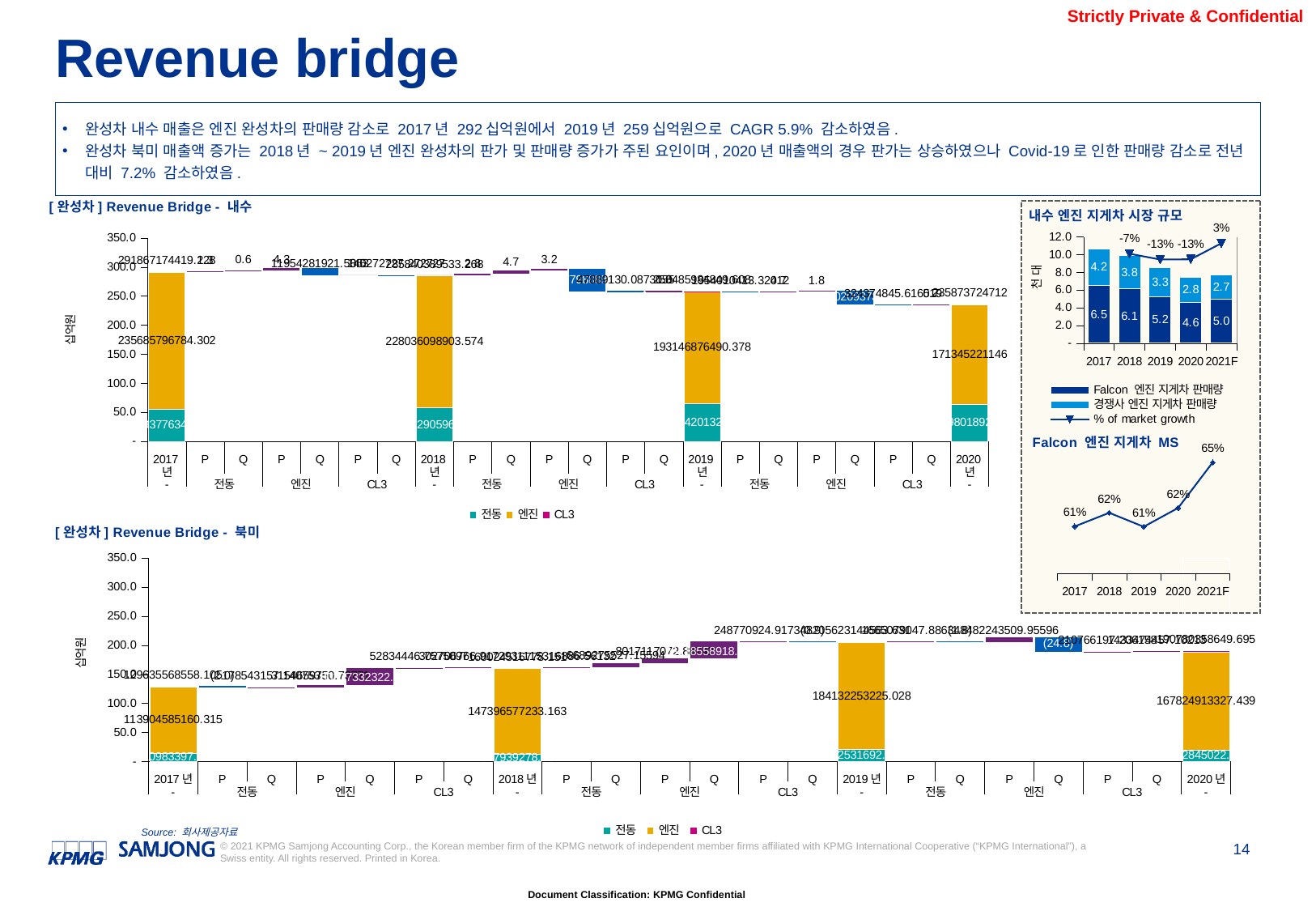

Revenue bridge
완성차 내수 매출은 엔진 완성차의 판매량 감소로 2017년 292십억원에서 2019년 259십억원으로 CAGR 5.9% 감소하였음.
완성차 북미 매출액 증가는 2018년 ~ 2019년 엔진 완성차의 판가 및 판매량 증가가 주된 요인이며, 2020년 매출액의 경우 판가는 상승하였으나 Covid-19로 인한 판매량 감소로 전년 대비 7.2% 감소하였음.

### Chart: [완성차] Revenue Bridge - 내수

| Category | 전동 | 엔진 | CL3 | 합계 | Buffer | Positive | Negative |
|---|---|---|---|---|---|---|---|
| 2017년 | 55899377634.926384 | 235685796784.30188 | 282000000.0 | 291867174419.2283 | None | None | None |
| P | None | None | None | None | 291867174419.2283 | 1309688107.3221202 | None |
| Q | None | None | None | None | 293176862526.5504 | 595224854.4459754 | None |
| P | None | None | None | None | 293772087380.9964 | 4304584040.858226 | None |
| Q | None | None | None | None | 286122389500.2683 | None | 11954281921.586273 |
| P | None | None | None | None | 286122389500.2683 | 15785933.629237622 | None |
| Q | None | None | None | None | 285992902706.6248 | None | 145272727.27272725 |
| 2018년 | 57804290596.69448 | 228036098903.5738 | 33.0 | 285840389533.26825 | None | None | None |
| P | None | None | None | None | 285992902706.6248 | 2750774453.008547 | None |
| Q | None | None | None | None | 288743677159.63336 | 4660355082.463687 | None |
| P | None | None | None | None | 293404032242.09705 | 3228576472.156146 | None |
| Q | None | None | None | None | 258514809828.90088 | None | 38117798885.35229 |
| P | None | None | None | None | 258466920698.81357 | None | 47889130.08731552 |
| Q | None | None | None | None | 258466920698.81357 | 19064150.794563793 | None |
| 2019년 | 65215420132.16672 | 193146876490.37766 | 123688227.06375861 | 258485984849.60812 | None | None | None |
| P | None | None | None | None | 256531974436.284 | None | 1954010413.324116 |
| Q | None | None | None | None | 256531974436.284 | 718779535.1574118 | None |
| P | None | None | None | None | 257250753971.4414 | 1768554029.1783502 | None |
| Q | None | None | None | None | 235449098627.06375 | None | 23570209373.555996 |
| P | None | None | None | None | 235124723781.44724 | None | 324374845.6165191 |
| Q | None | None | None | None | 235124723781.44724 | 749000930.5527605 | None |
| 2020년 | 63980189254.00001 | 171345221146.00003 | 548314312.0 | 235873724712.00003 | None | None | None |

### Chart: 내수 엔진 지게차 시장 규모

| Category | Falcon 엔진 지게차 판매량 | 경쟁사 엔진 지게차 판매량 | % of market growth |
|---|---|---|---|
| 2017 | 6510.0 | 4165.0 | None |
| 2018 | 6117.0 | 3773.0 | -0.073536299765808 |
| 2019 | 5224.0 | 3345.0 | -0.13356926188068752 |
| 2020 | 4628.0 | 2817.0 | -0.13117049830785388 |
| 2021F | 5009.0 | 2691.0 | 0.03425117528542643 |

### Chart: Falcon 엔진 지게차 MS

| Category | 타겟사 엔진 지계차 MS |
|---|---|
| 2017 | 0.6098360655737705 |
| 2018 | 0.6185035389282103 |
| 2019 | 0.609639397829385 |
| 2020 | 0.6216252518468771 |
| 2021F | 0.6505194805194805 |

### Chart: [완성차] Revenue Bridge - 북미

| Category | 전동 | 엔진 | CL3 | 합계 | Buffer | Positive | Negative |
|---|---|---|---|---|---|---|---|
| 2017년 | 14410983397.789358 | 113904585160.31538 | 1320000000.0 | 129635568558.10474 | None | None | None |
| P | None | None | None | None | 127673981282.16206 | None | 1961587275.9426665 |
| Q | None | None | None | None | 127673981282.16206 | 178543157.14075312 | None |
| P | None | None | None | None | 127852524439.30281 | 3154659750.737707 | None |
| Q | None | None | None | None | 131007184190.04051 | 30337332322.11014 | None |
| P | None | None | None | None | 161344516512.15067 | 52834446.75750966 | None |
| Q | None | None | None | None | 161397350958.90817 | 302706766.91729325 | None |
| 2018년 | 12627939278.987446 | 147396577233.16324 | 266.0 | 160024516778.1507 | None | None | None |
| P | None | None | None | None | 161700057725.82547 | 1115316886.5613215 | None |
| Q | None | None | None | None | 162815374612.38678 | 6689275527.155937 | None |
| P | None | None | None | None | 169504650139.54272 | 8017117072.88742 | None |
| Q | None | None | None | None | 177521767212.43015 | 28718558918.97761 | None |
| P | None | None | None | None | 206240326131.40775 | 248770924.91734815 | None |
| Q | None | None | None | None | 205623144563.6308 | None | 865952492.6943171 |
| 2019년 | 20432531692.704704 | 184132253225.02826 | 1058359645.897834 | 205623144563.6308 | None | None | None |
| P | None | None | None | None | 205623144563.6308 | 1665079047.886335 | None |
| Q | None | None | None | None | 205443457892.97577 | None | 1844765718.541339 |
| P | None | None | None | None | 205443457892.97577 | 8482243509.955957 | None |
| Q | None | None | None | None | 189136117995.38654 | None | 24789583407.5452 |
| P | None | None | None | None | 189136117995.38654 | 210766197.2061578 | None |
| Q | None | None | None | None | 189346884192.59268 | 1433474457.1021297 | None |
| 2020년 | 20252845022.049698 | 167824913327.43903 | 2702600300.2061214 | 190780358649.69482 | None | None | None |
Source: 회사제공자료